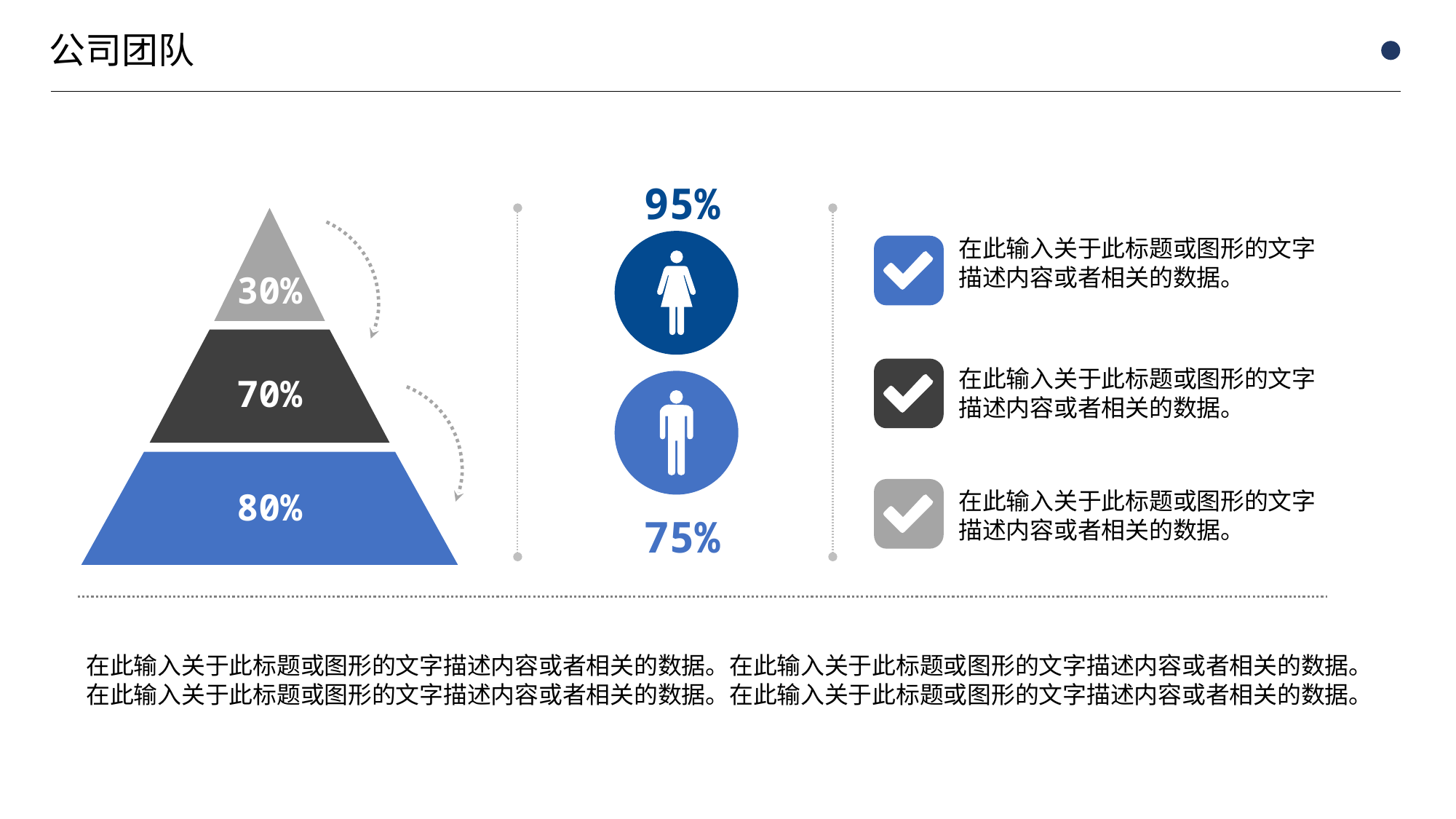

95%

在此输入关于此标题或图形的文字描述内容或者相关的数据。

30%

在此输入关于此标题或图形的文字描述内容或者相关的数据。
70%

在此输入关于此标题或图形的文字描述内容或者相关的数据。
80%
75%
在此输入关于此标题或图形的文字描述内容或者相关的数据。在此输入关于此标题或图形的文字描述内容或者相关的数据。
在此输入关于此标题或图形的文字描述内容或者相关的数据。在此输入关于此标题或图形的文字描述内容或者相关的数据。